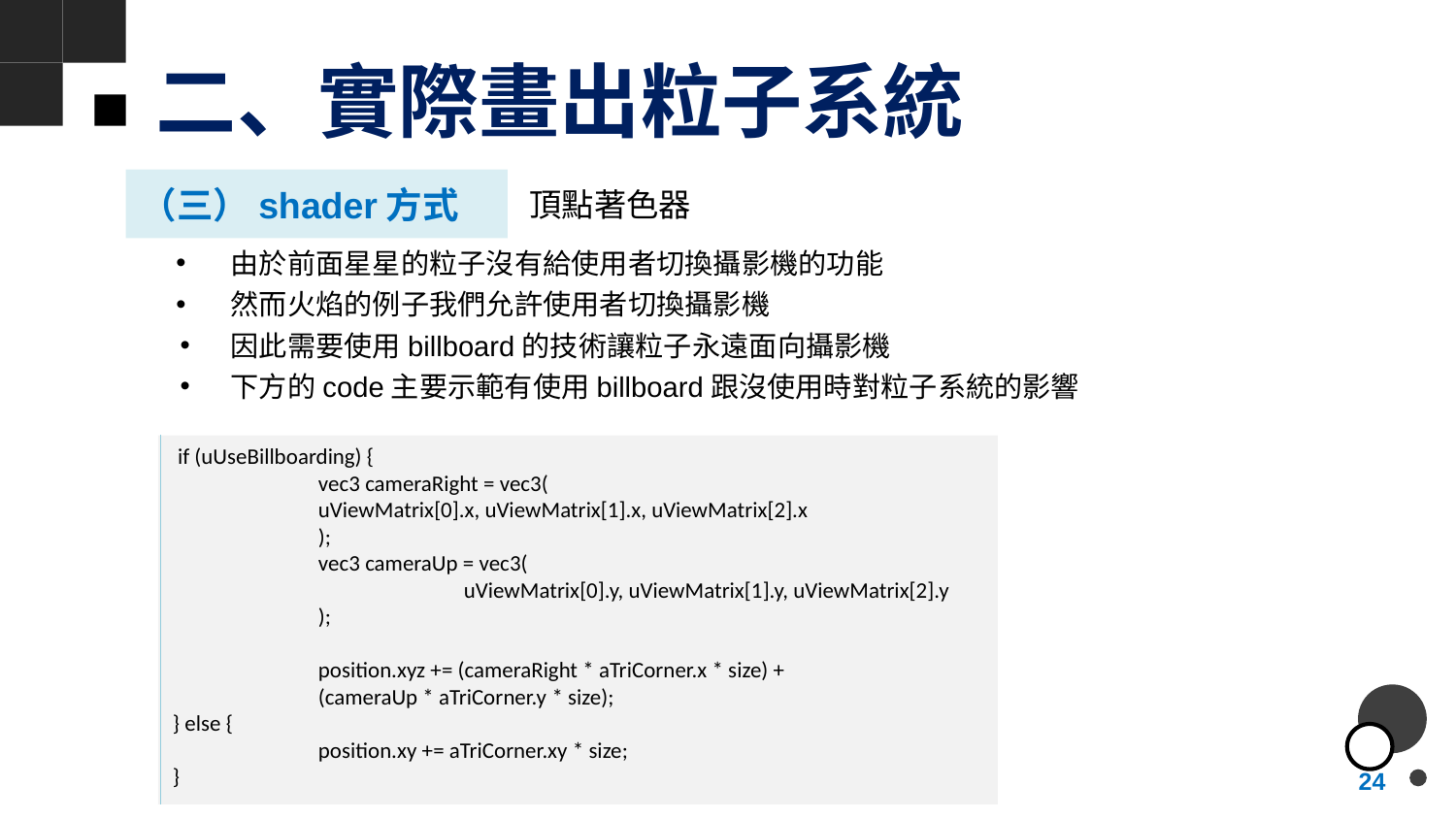

# 二、實際畫出粒子系統
（三）shader方式
頂點著色器
由於前面星星的粒子沒有給使用者切換攝影機的功能
然而火焰的例子我們允許使用者切換攝影機
因此需要使用billboard的技術讓粒子永遠面向攝影機
下方的code主要示範有使用billboard跟沒使用時對粒子系統的影響
 if (uUseBillboarding) {
	vec3 cameraRight = vec3(
	uViewMatrix[0].x, uViewMatrix[1].x, uViewMatrix[2].x
	);
	vec3 cameraUp = vec3(
		uViewMatrix[0].y, uViewMatrix[1].y, uViewMatrix[2].y
	);

	position.xyz += (cameraRight * aTriCorner.x * size) +
	(cameraUp * aTriCorner.y * size);
} else {
	position.xy += aTriCorner.xy * size;
}

24